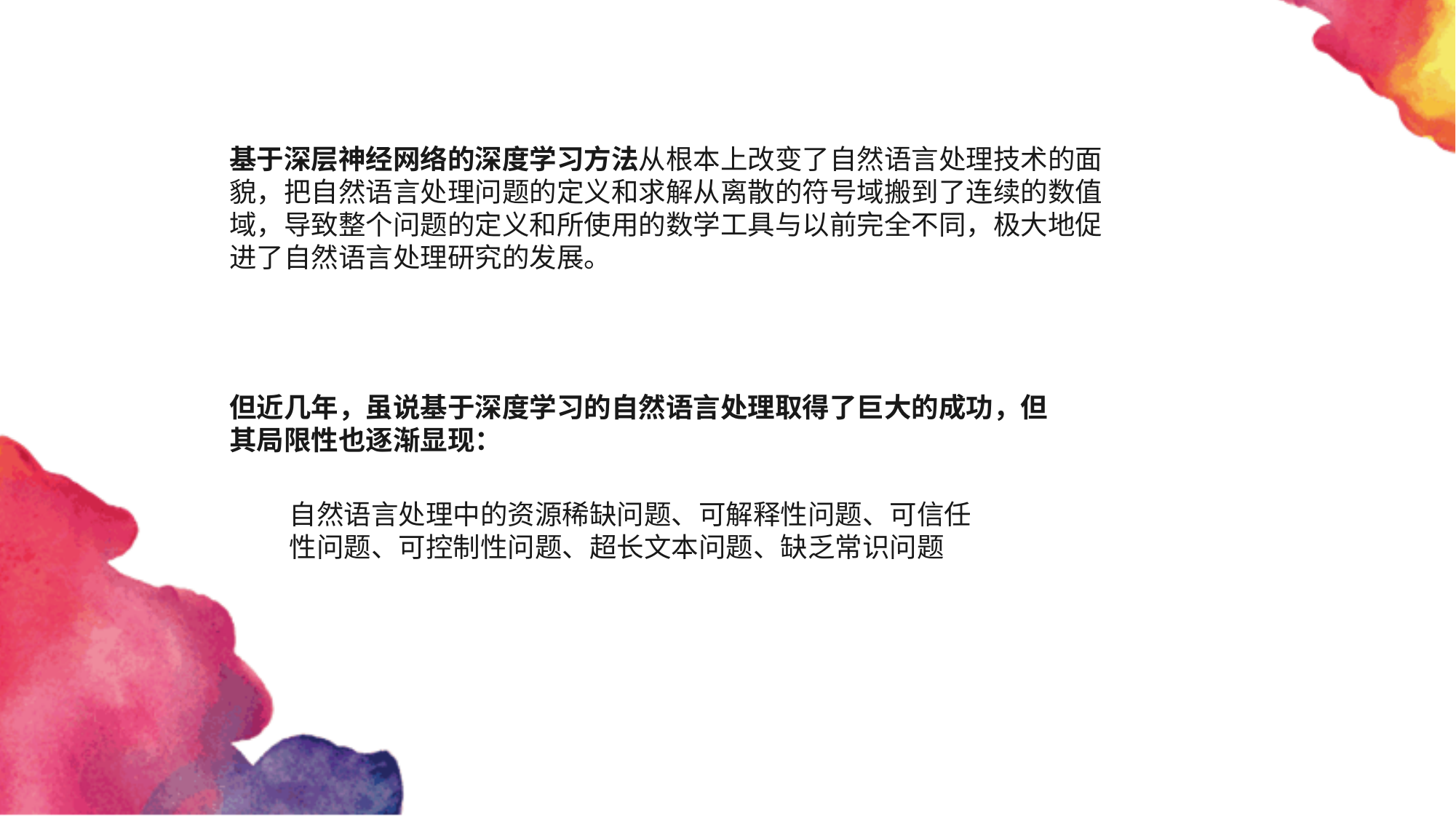

基于深层神经网络的深度学习方法从根本上改变了自然语言处理技术的面貌，把自然语言处理问题的定义和求解从离散的符号域搬到了连续的数值域，导致整个问题的定义和所使用的数学工具与以前完全不同，极大地促进了自然语言处理研究的发展。
但近几年，虽说基于深度学习的自然语言处理取得了巨大的成功，但其局限性也逐渐显现：
自然语言处理中的资源稀缺问题、可解释性问题、可信任性问题、可控制性问题、超长文本问题、缺乏常识问题